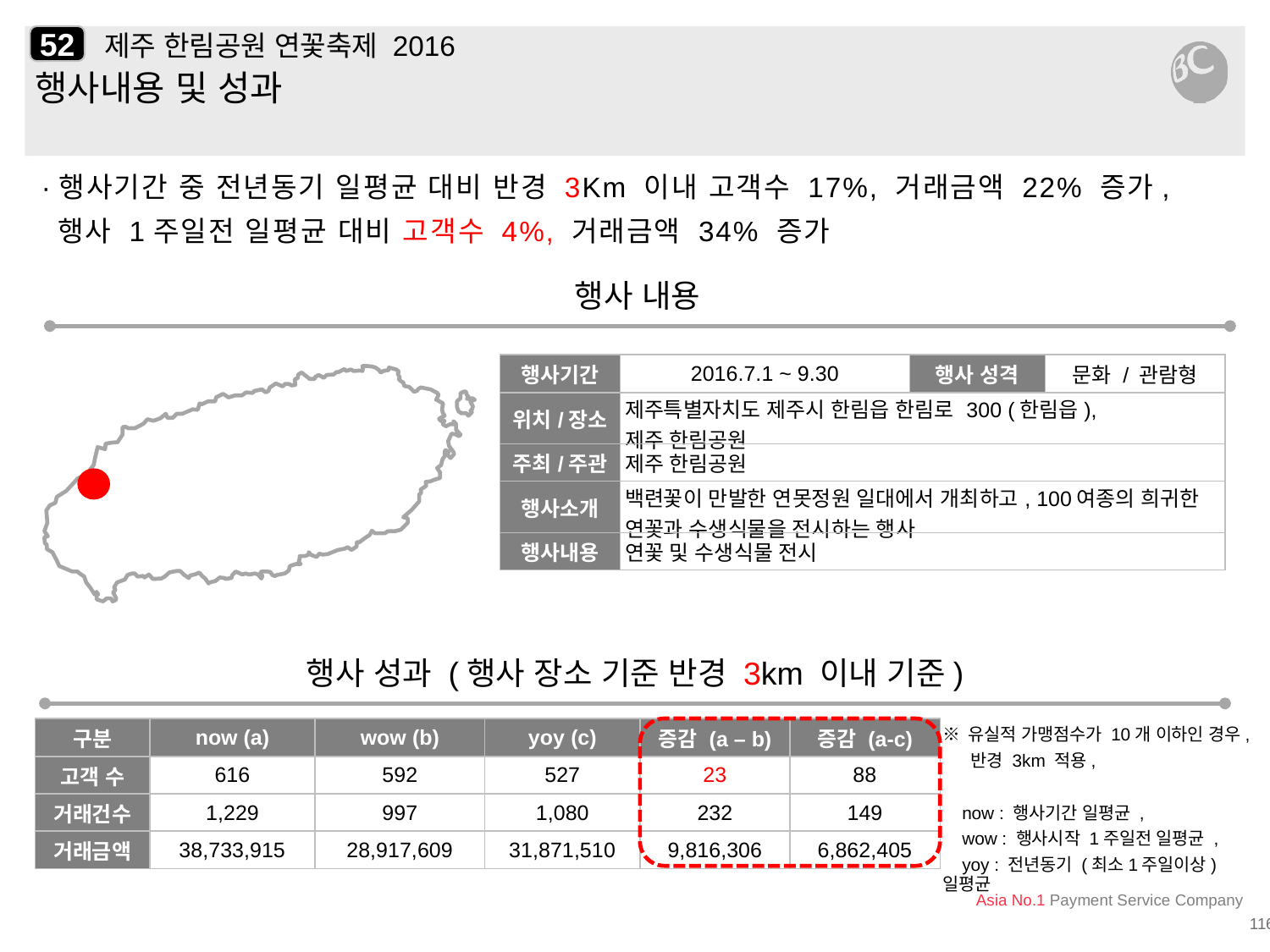

52
# 제주 한림공원 연꽃축제 2016
행사내용 및 성과
·행사기간 중 전년동기 일평균 대비 반경 3Km 이내 고객수 17%, 거래금액 22% 증가,
 행사 1주일전 일평균 대비 고객수 4%, 거래금액 34% 증가
행사 내용
| 행사기간 | 2016.7.1 ~ 9.30 | 행사 성격 | 문화 / 관람형 |
| --- | --- | --- | --- |
| 위치/장소 | 제주특별자치도 제주시 한림읍 한림로 300 (한림읍), 제주 한림공원 |  |  |
| 주최/주관 | 제주 한림공원 |  |  |
| 행사소개 | 백련꽃이 만발한 연못정원 일대에서 개최하고, 100여종의 희귀한 연꽃과 수생식물을 전시하는 행사 |  |  |
| 행사내용 | 연꽃 및 수생식물 전시 |  |  |

행사 성과 (행사 장소 기준 반경 3km 이내 기준)
| 구분 | now (a) | wow (b) | yoy (c) | 증감 (a – b) | 증감 (a-c) |
| --- | --- | --- | --- | --- | --- |
| 고객 수 | 616 | 592 | 527 | 23 | 88 |
| 거래건수 | 1,229 | 997 | 1,080 | 232 | 149 |
| 거래금액 | 38,733,915 | 28,917,609 | 31,871,510 | 9,816,306 | 6,862,405 |

※ 유실적 가맹점수가 10개 이하인 경우,
     반경 3km 적용,

    now : 행사기간 일평균 ,
    wow : 행사시작 1주일전 일평균 ,
    yoy : 전년동기 (최소1주일이상) 일평균